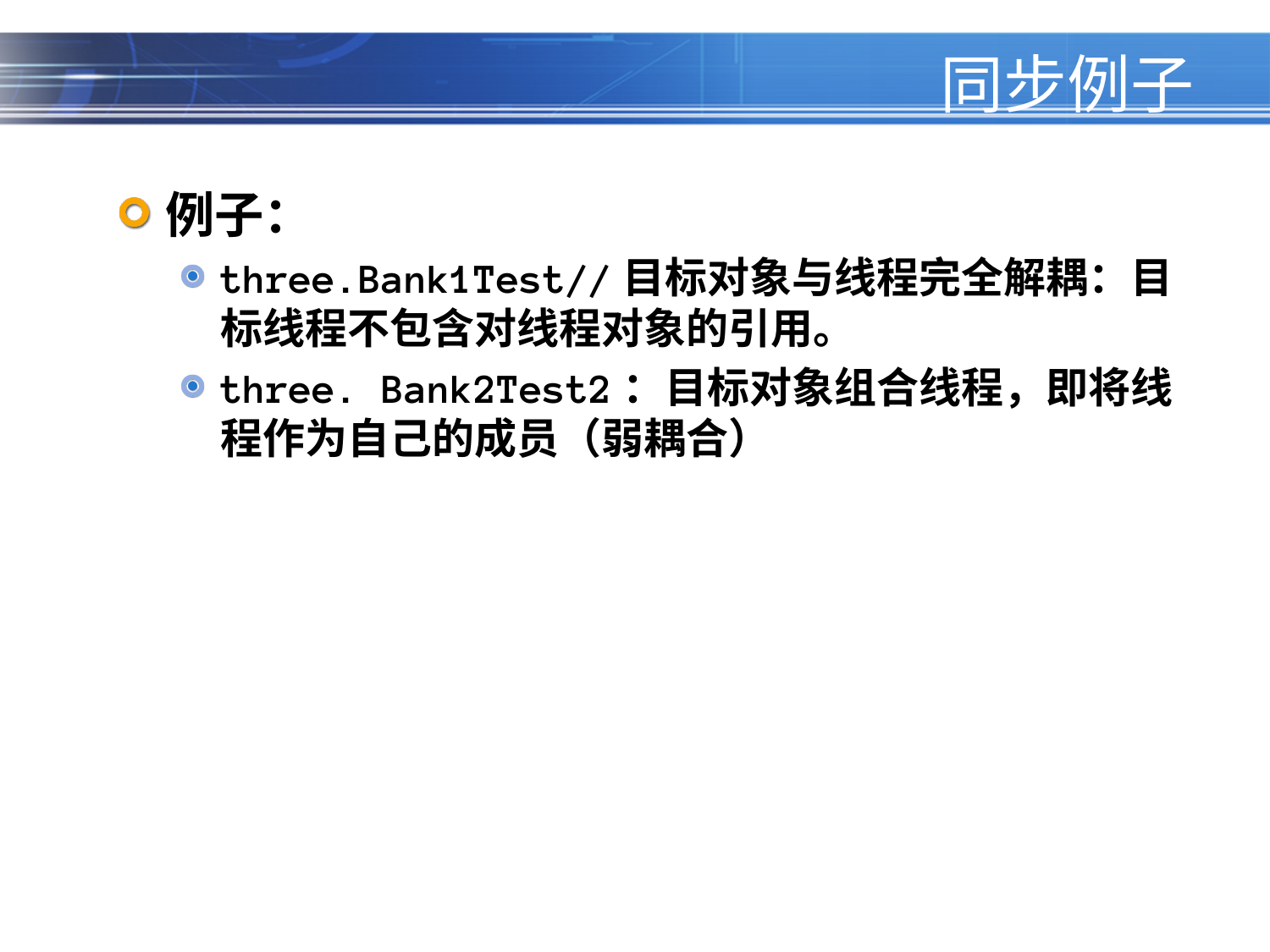

# 同步例子
例子：
three.Bank1Test//目标对象与线程完全解耦：目标线程不包含对线程对象的引用。
three. Bank2Test2：目标对象组合线程，即将线程作为自己的成员（弱耦合）